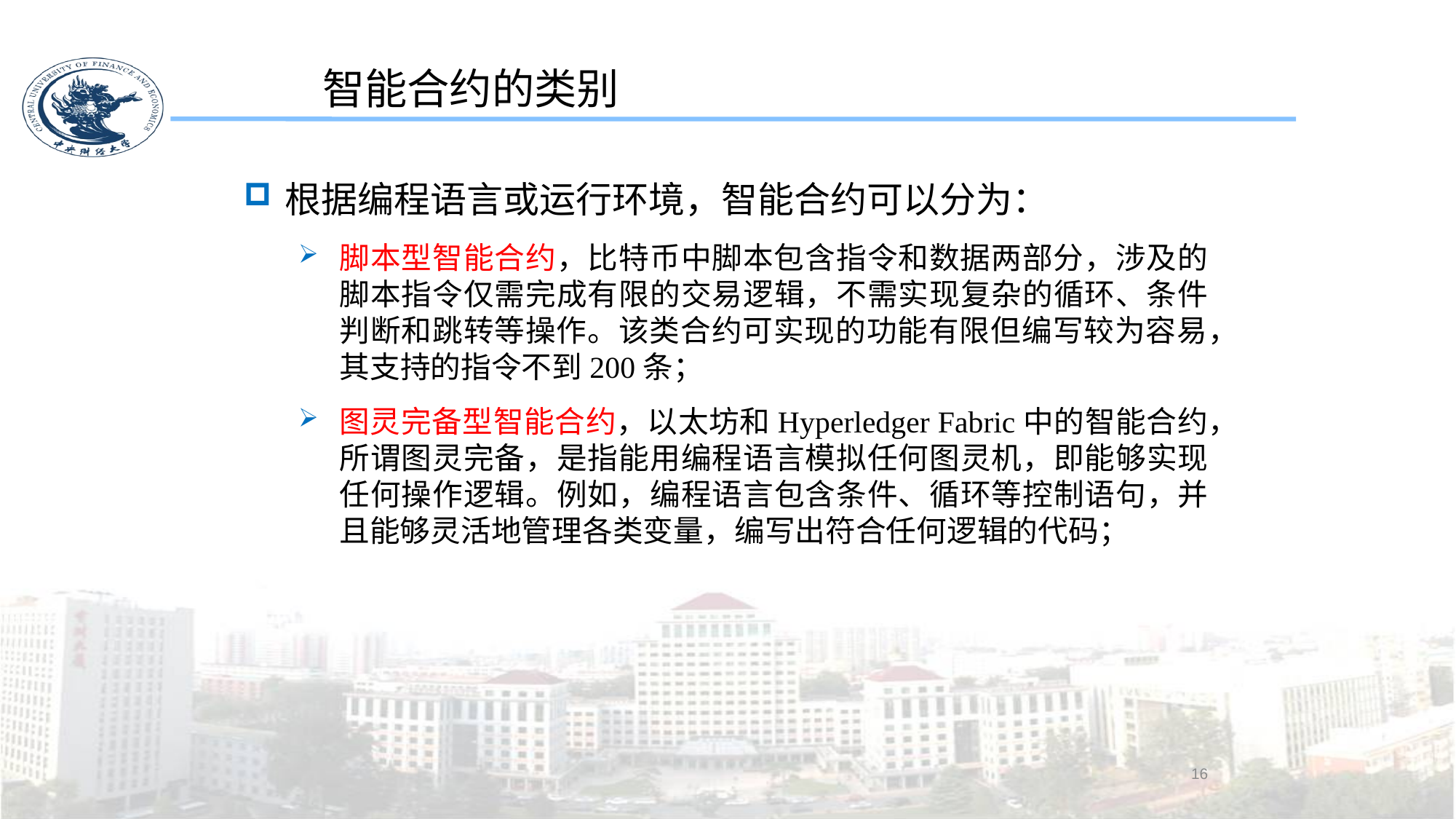

智能合约的类别
根据编程语言或运行环境，智能合约可以分为：
脚本型智能合约，比特币中脚本包含指令和数据两部分，涉及的脚本指令仅需完成有限的交易逻辑，不需实现复杂的循环、条件判断和跳转等操作。该类合约可实现的功能有限但编写较为容易，其支持的指令不到200条；
图灵完备型智能合约，以太坊和Hyperledger Fabric中的智能合约，所谓图灵完备，是指能用编程语言模拟任何图灵机，即能够实现任何操作逻辑。例如，编程语言包含条件、循环等控制语句，并且能够灵活地管理各类变量，编写出符合任何逻辑的代码；
16